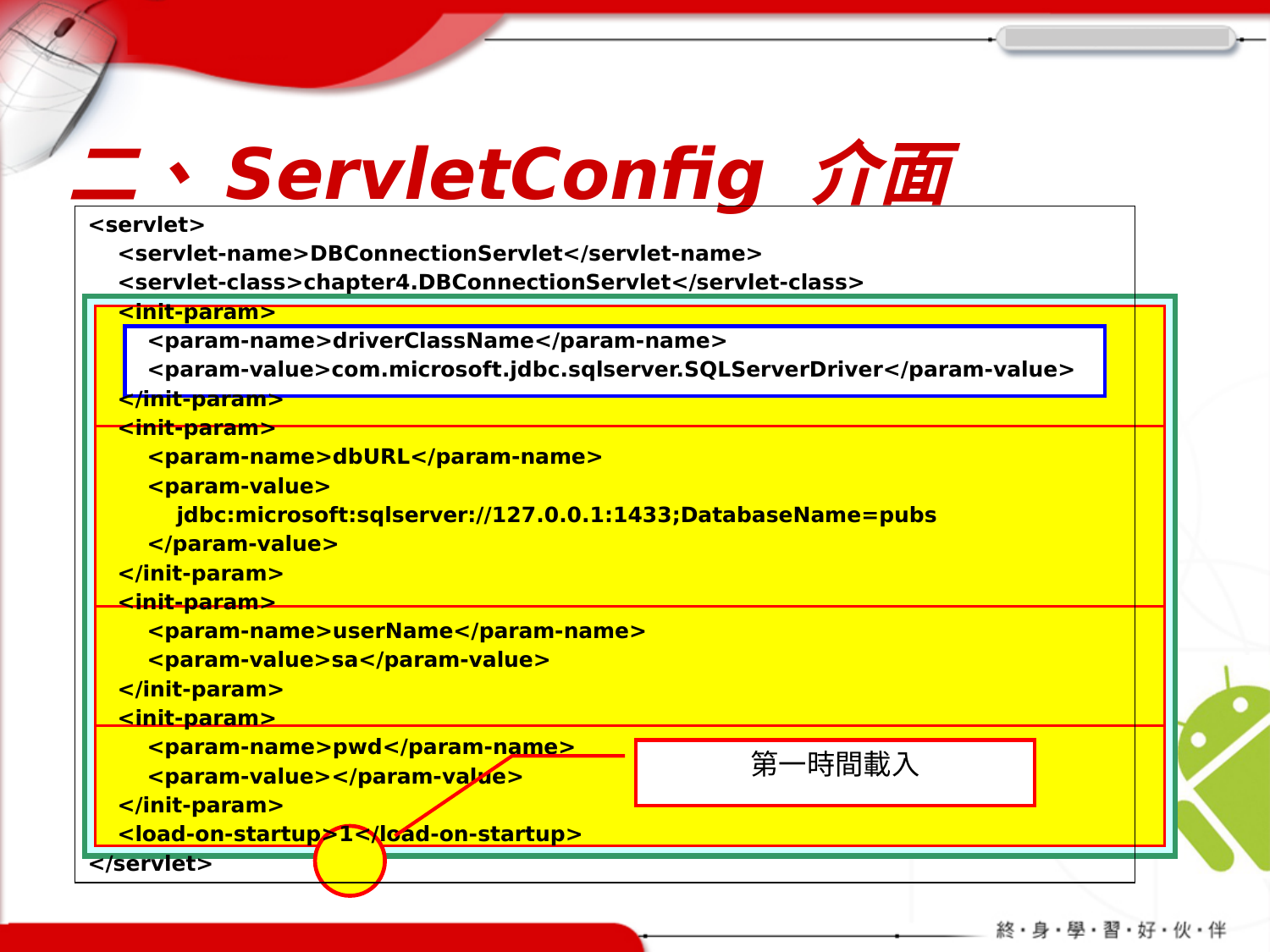

# 二、ServletConfig 介面
| <servlet> <servlet-name>DBConnectionServlet</servlet-name> <servlet-class>chapter4.DBConnectionServlet</servlet-class> <init-param> <param-name>driverClassName</param-name> <param-value>com.microsoft.jdbc.sqlserver.SQLServerDriver</param-value> </init-param> <init-param> <param-name>dbURL</param-name> <param-value> jdbc:microsoft:sqlserver://127.0.0.1:1433;DatabaseName=pubs </param-value> </init-param> <init-param> <param-name>userName</param-name> <param-value>sa</param-value> </init-param> <init-param> <param-name>pwd</param-name> <param-value></param-value> </init-param> <load-on-startup>1</load-on-startup> </servlet> |
| --- |

第一時間載入